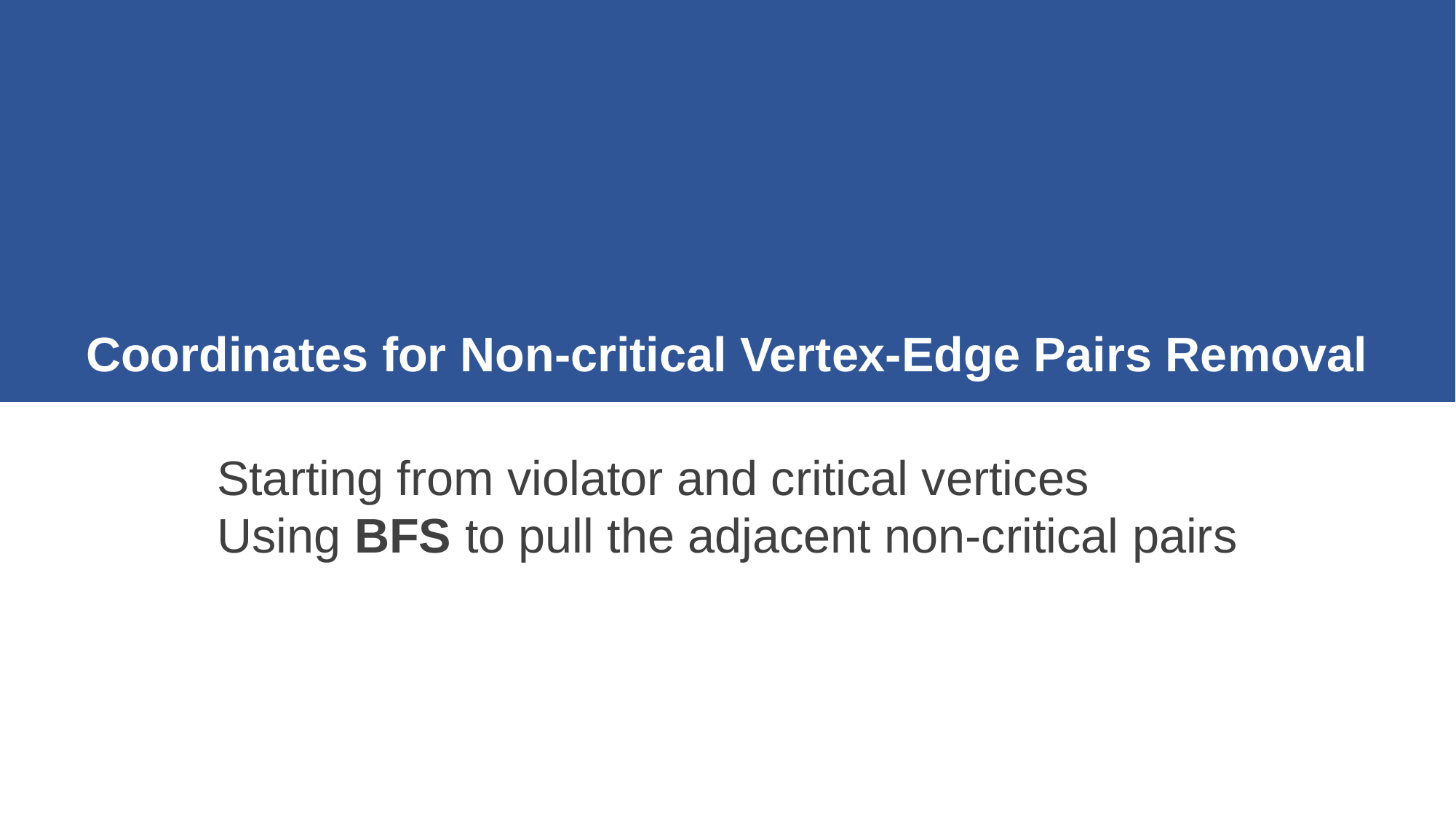

这可能是因为
Coordinates for Non-critical Vertex-Edge Pairs Removal

Starting from violator and critical vertices
Using BFS to pull the adjacent non-critical pairs